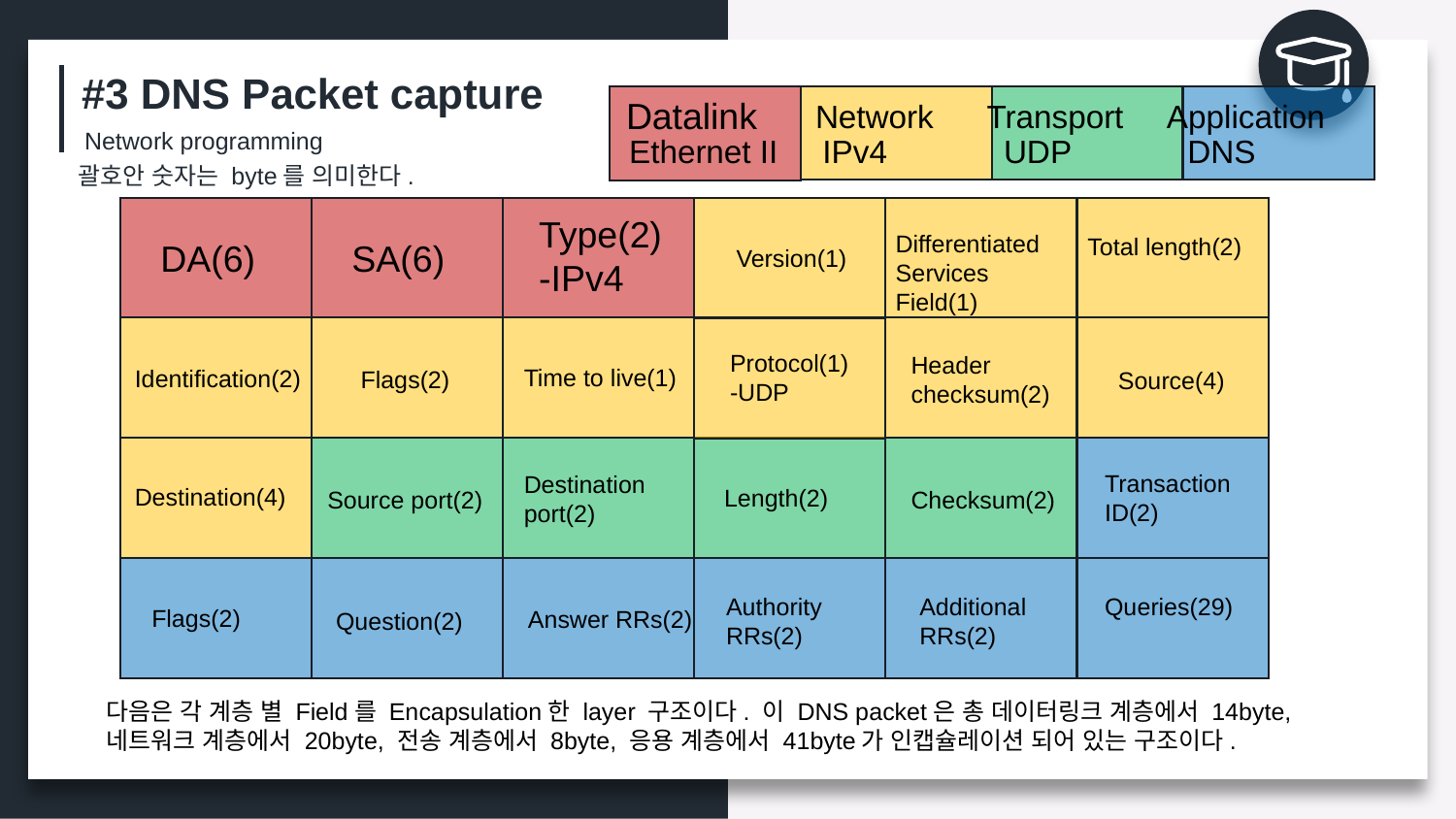

#3 DNS Packet capture
Datalink

Network      Transport     Application
Network programming
Ethernet II     IPv4             UDP             DNS
괄호안 숫자는 byte를 의미한다.

Type(2)
-IPv4
Differentiated
Services Field(1)
Total length(2)
DA(6)
SA(6)
Version(1)

Protocol(1)
-UDP
Header checksum(2)
Time to live(1)
Identification(2)
Flags(2)
 Source(4)

Transaction ID(2)
Destination port(2)
Destination(4)
Length(2)
Checksum(2)
Source port(2)

Authority RRs(2)
Additional RRs(2)
Queries(29)
Flags(2)
Answer RRs(2)
Question(2)
다음은 각 계층 별 Field를 Encapsulation한 layer 구조이다. 이 DNS packet은 총 데이터링크 계층에서 14byte, 네트워크 계층에서 20byte, 전송 계층에서 8byte, 응용 계층에서 41byte가 인캡슐레이션 되어 있는 구조이다.